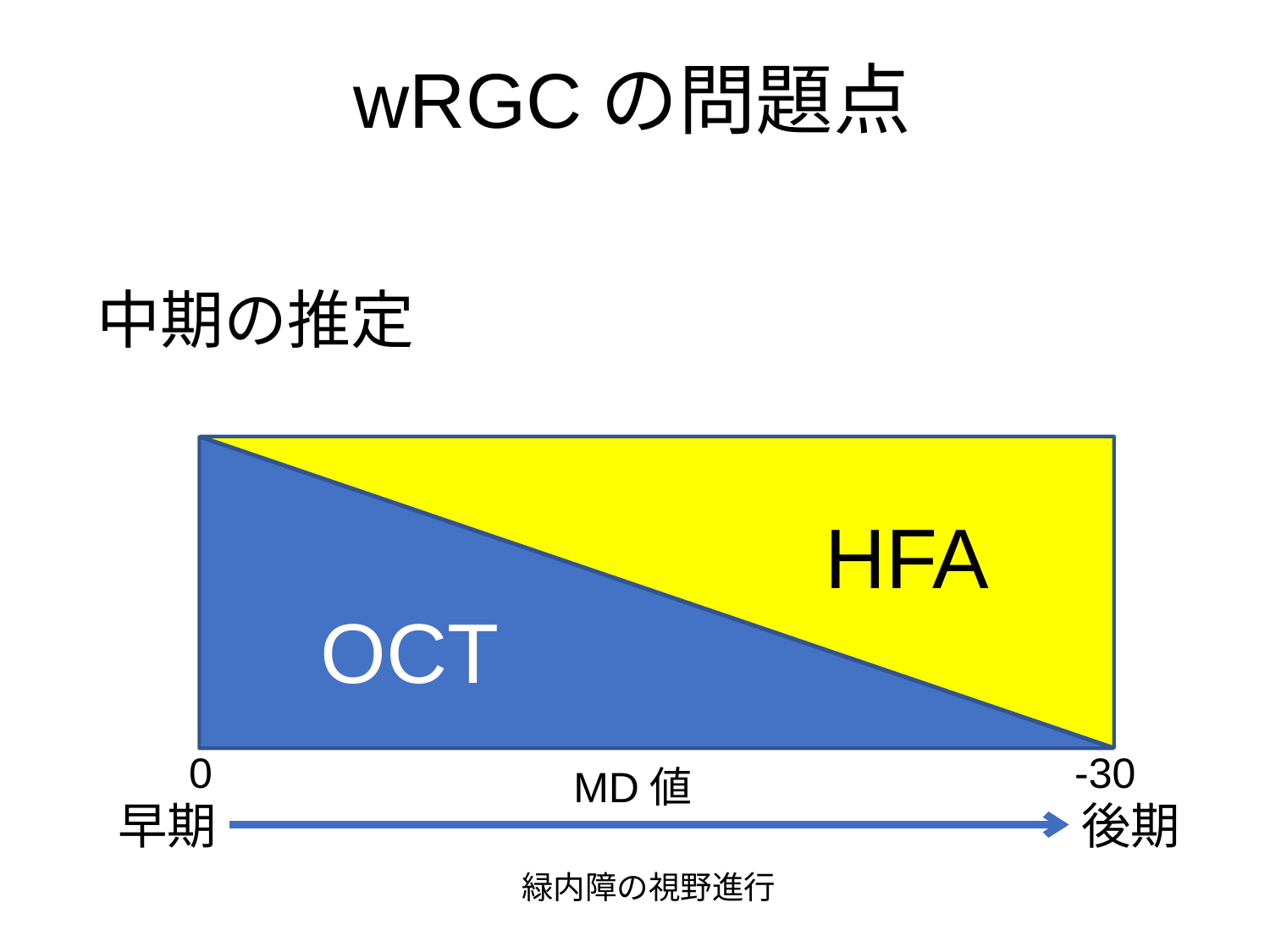

# wRGCの問題点
中期の推定

HFA
OCT
0
-30
MD値
早期
後期
緑内障の視野進行